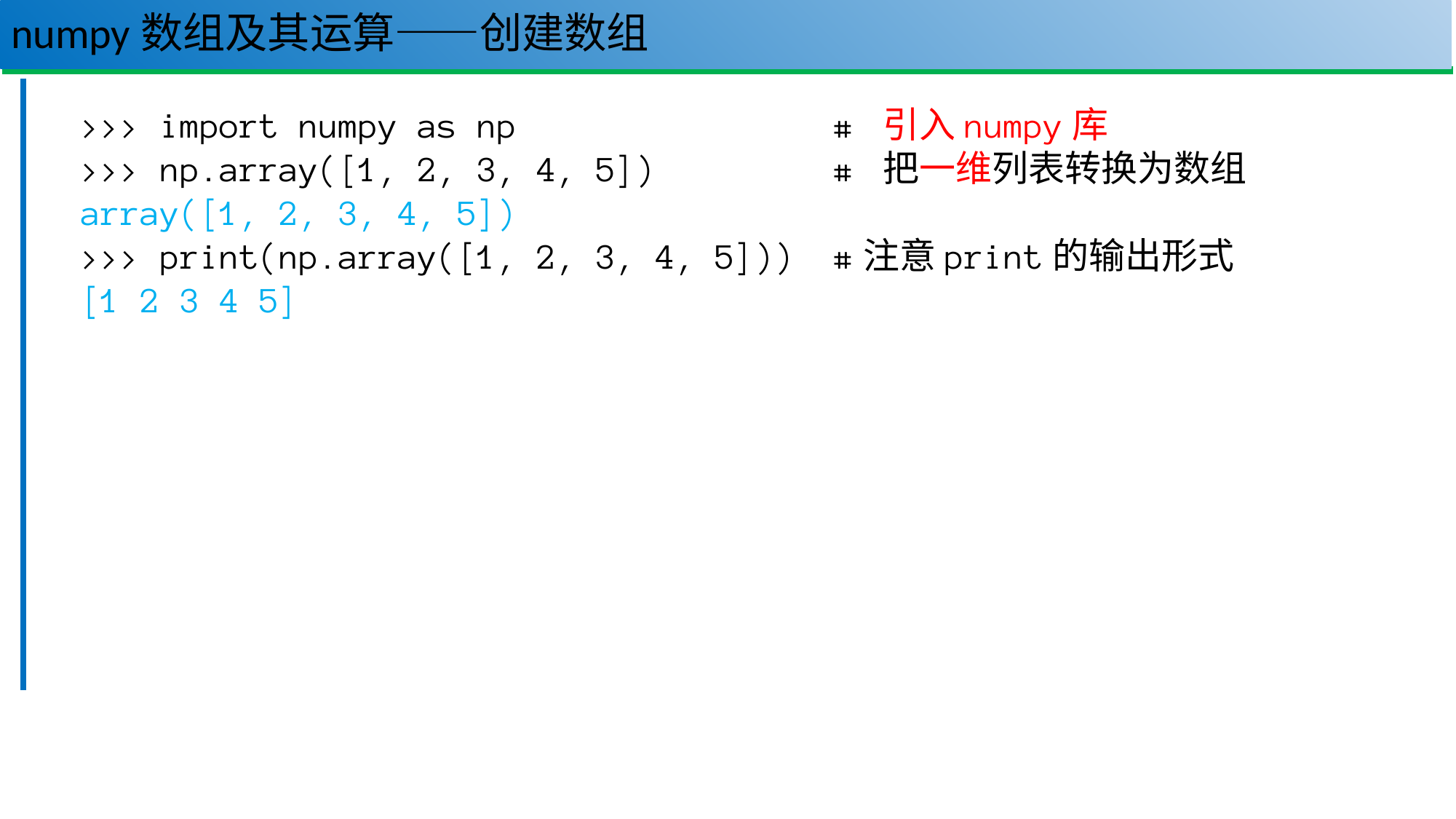

# numpy数组及其运算——创建数组
20
>>> import numpy as np                # 引入numpy库
>>> np.array([1, 2, 3, 4, 5])         # 把一维列表转换为数组
array([1, 2, 3, 4, 5])
>>> print(np.array([1, 2, 3, 4, 5]))  #注意print的输出形式
[1 2 3 4 5]